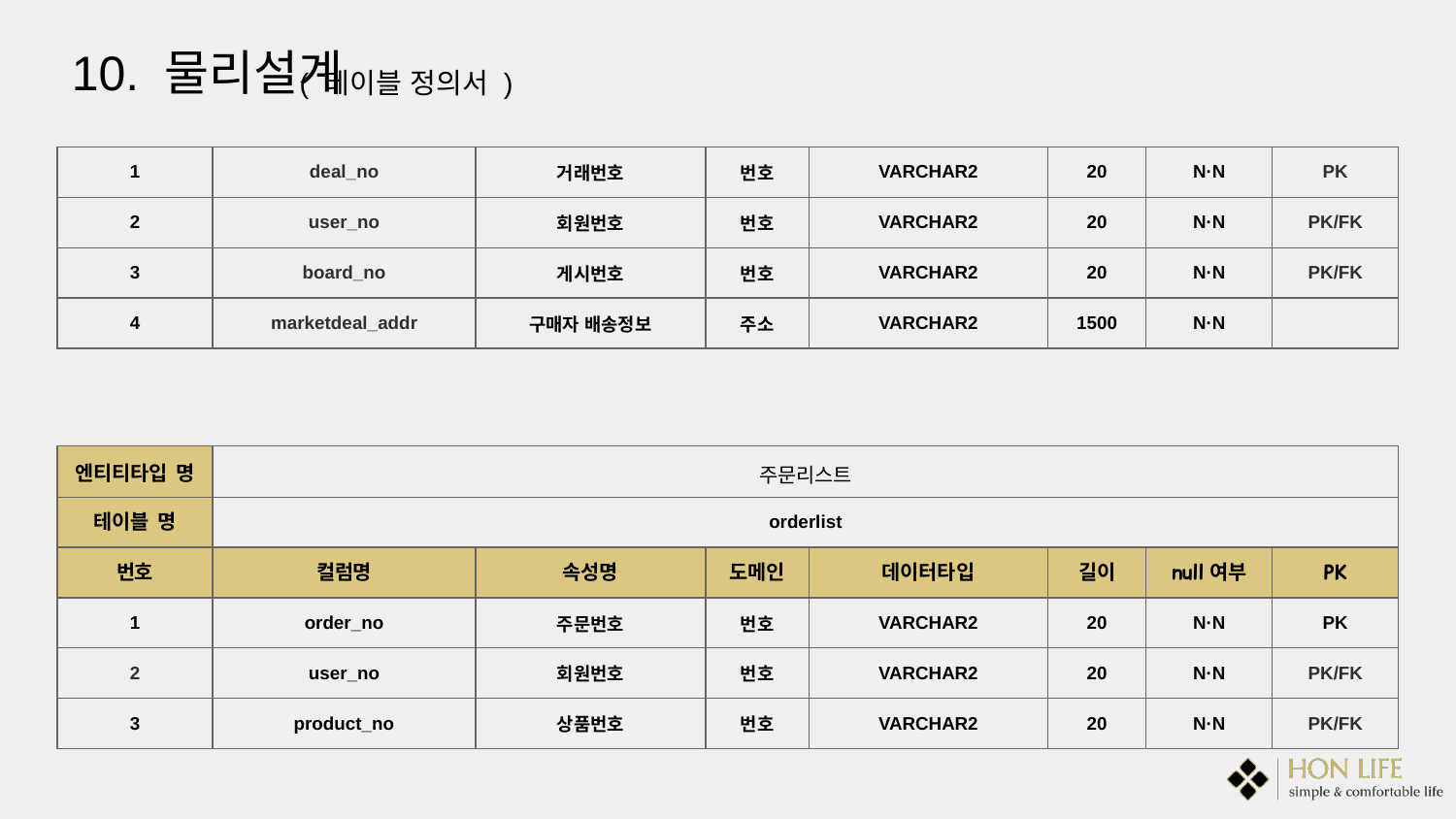

10. 물리설계
( 테이블 정의서 )

| 1 | deal\_no | 거래번호 | 번호 | VARCHAR2 | 20 | N·N | PK |
| --- | --- | --- | --- | --- | --- | --- | --- |
| 2 | user\_no | 회원번호 | 번호 | VARCHAR2 | 20 | N·N | PK/FK |
| 3 | board\_no | 게시번호 | 번호 | VARCHAR2 | 20 | N·N | PK/FK |
| 4 | marketdeal\_addr | 구매자 배송정보 | 주소 | VARCHAR2 | 1500 | N·N |  |
| 엔티티타입 명 | 주문리스트 |  |  |  |  |  |  |
| --- | --- | --- | --- | --- | --- | --- | --- |
| 테이블 명 | orderlist |  |  |  |  |  |  |
| 번호 | 컬럼명 | 속성명 | 도메인 | 데이터타입 | 길이 | null여부 | PK |
| 1 | order\_no | 주문번호 | 번호 | VARCHAR2 | 20 | N·N | PK |
| 2 | user\_no | 회원번호 | 번호 | VARCHAR2 | 20 | N·N | PK/FK |
| 3 | product\_no | 상품번호 | 번호 | VARCHAR2 | 20 | N·N | PK/FK |